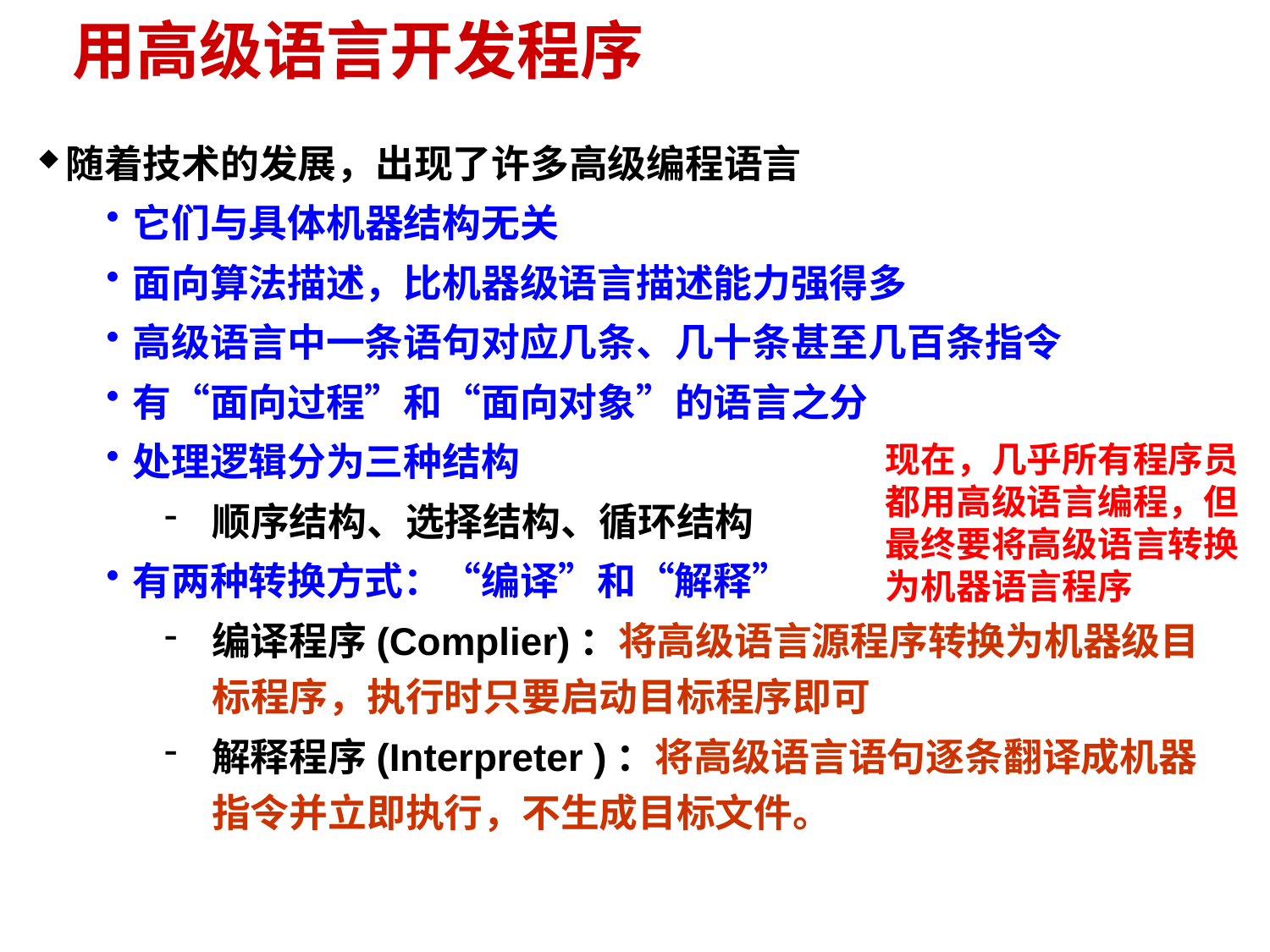

# 用高级语言开发程序
随着技术的发展，出现了许多高级编程语言
它们与具体机器结构无关
面向算法描述，比机器级语言描述能力强得多
高级语言中一条语句对应几条、几十条甚至几百条指令
有“面向过程”和“面向对象”的语言之分
处理逻辑分为三种结构
顺序结构、选择结构、循环结构
有两种转换方式：“编译”和“解释”
编译程序(Complier)：将高级语言源程序转换为机器级目标程序，执行时只要启动目标程序即可
解释程序(Interpreter )：将高级语言语句逐条翻译成机器指令并立即执行，不生成目标文件。

现在，几乎所有程序员都用高级语言编程，但最终要将高级语言转换为机器语言程序